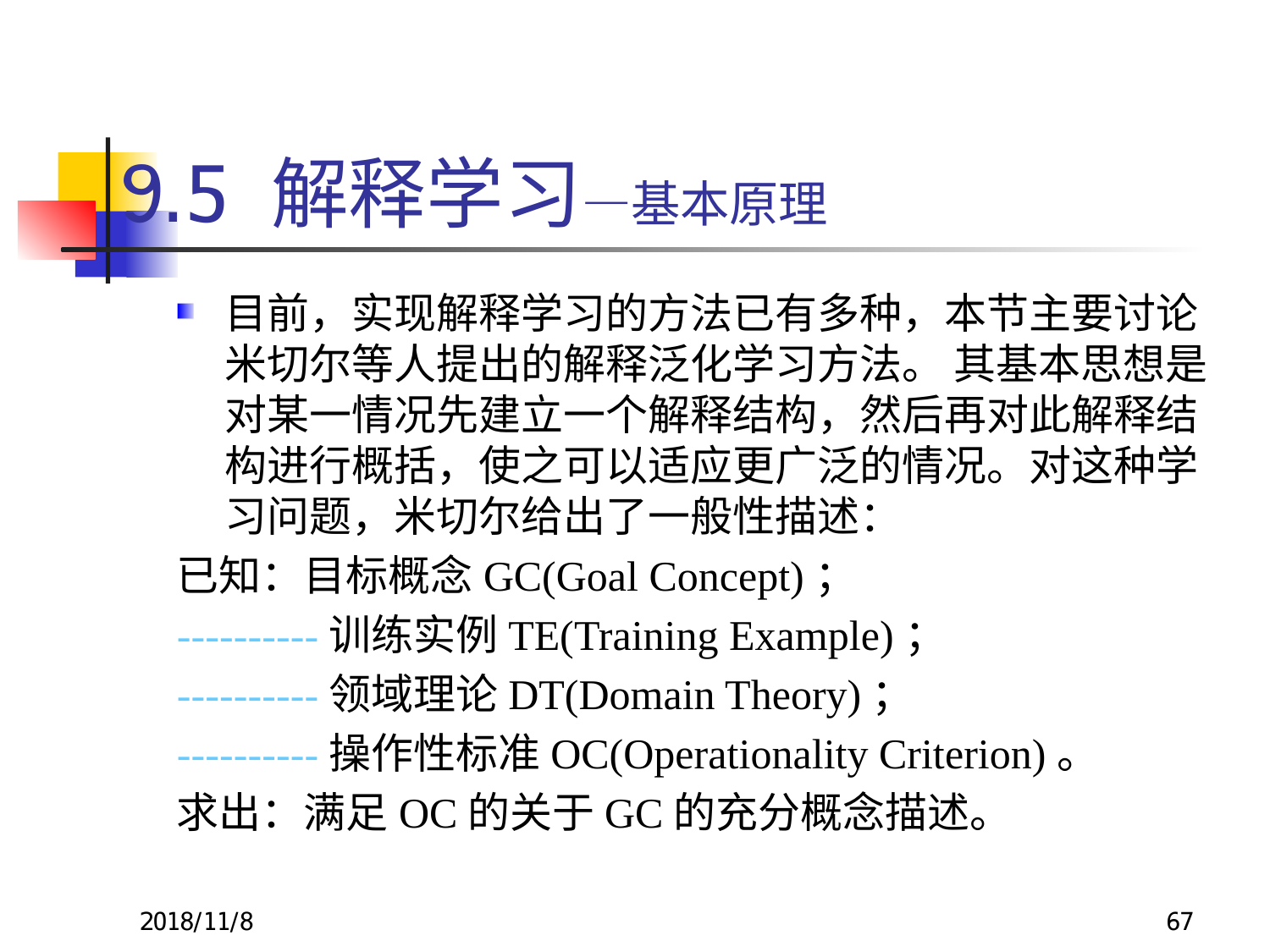

# 9.5 解释学习—基本原理
目前，实现解释学习的方法已有多种，本节主要讨论米切尔等人提出的解释泛化学习方法。 其基本思想是对某一情况先建立一个解释结构，然后再对此解释结构进行概括，使之可以适应更广泛的情况。对这种学习问题，米切尔给出了一般性描述：
已知：目标概念GC(Goal Concept)；
----------训练实例TE(Training Example)；
----------领域理论DT(Domain Theory)；
----------操作性标准OC(Operationality Criterion)。
求出：满足OC的关于GC的充分概念描述。
2018/11/8
67